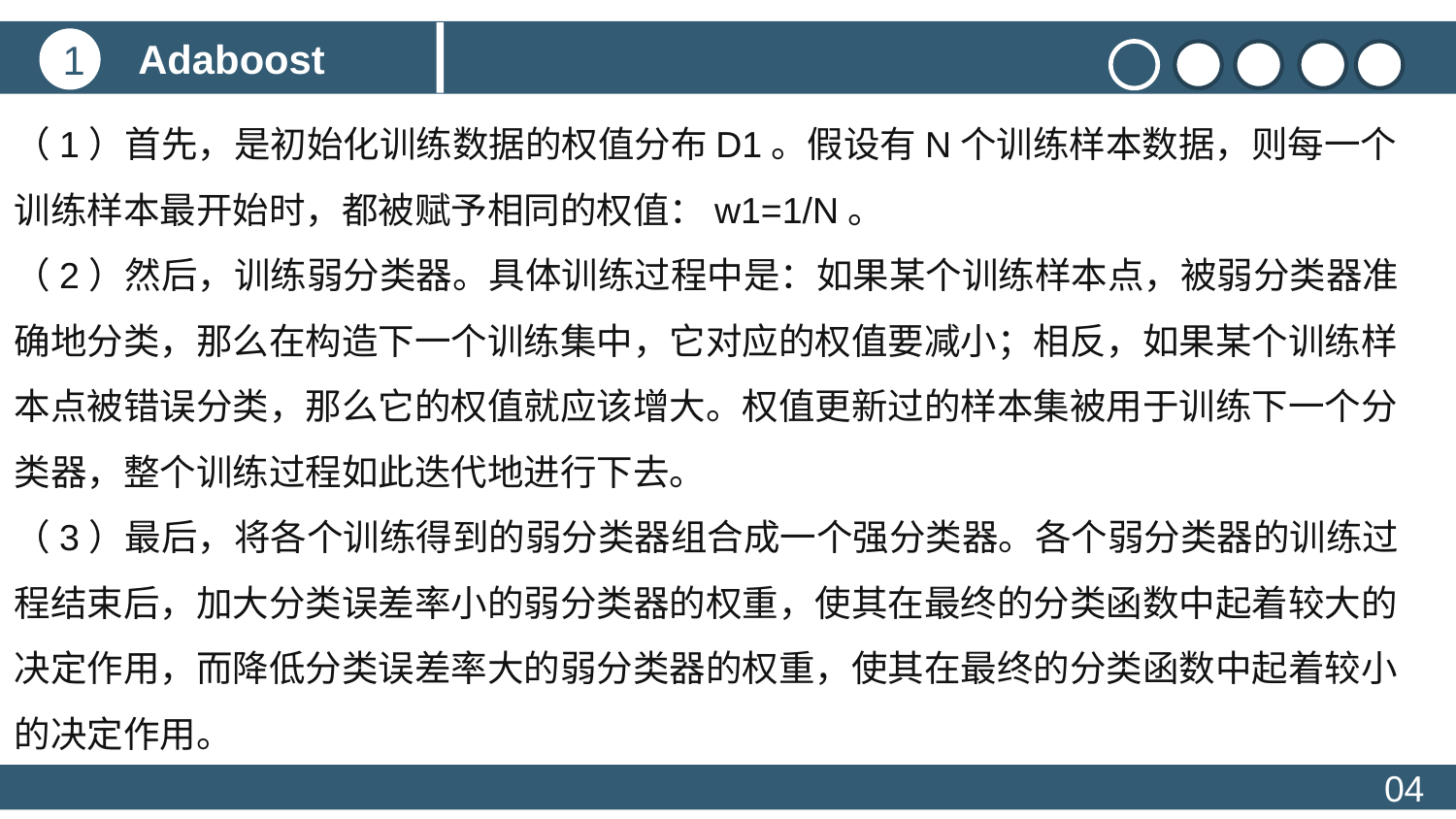

Adaboost
1

（1）首先，是初始化训练数据的权值分布D1。假设有N个训练样本数据，则每一个训练样本最开始时，都被赋予相同的权值：w1=1/N。
（2）然后，训练弱分类器。具体训练过程中是：如果某个训练样本点，被弱分类器准确地分类，那么在构造下一个训练集中，它对应的权值要减小；相反，如果某个训练样本点被错误分类，那么它的权值就应该增大。权值更新过的样本集被用于训练下一个分类器，整个训练过程如此迭代地进行下去。
（3）最后，将各个训练得到的弱分类器组合成一个强分类器。各个弱分类器的训练过程结束后，加大分类误差率小的弱分类器的权重，使其在最终的分类函数中起着较大的决定作用，而降低分类误差率大的弱分类器的权重，使其在最终的分类函数中起着较小的决定作用。

04